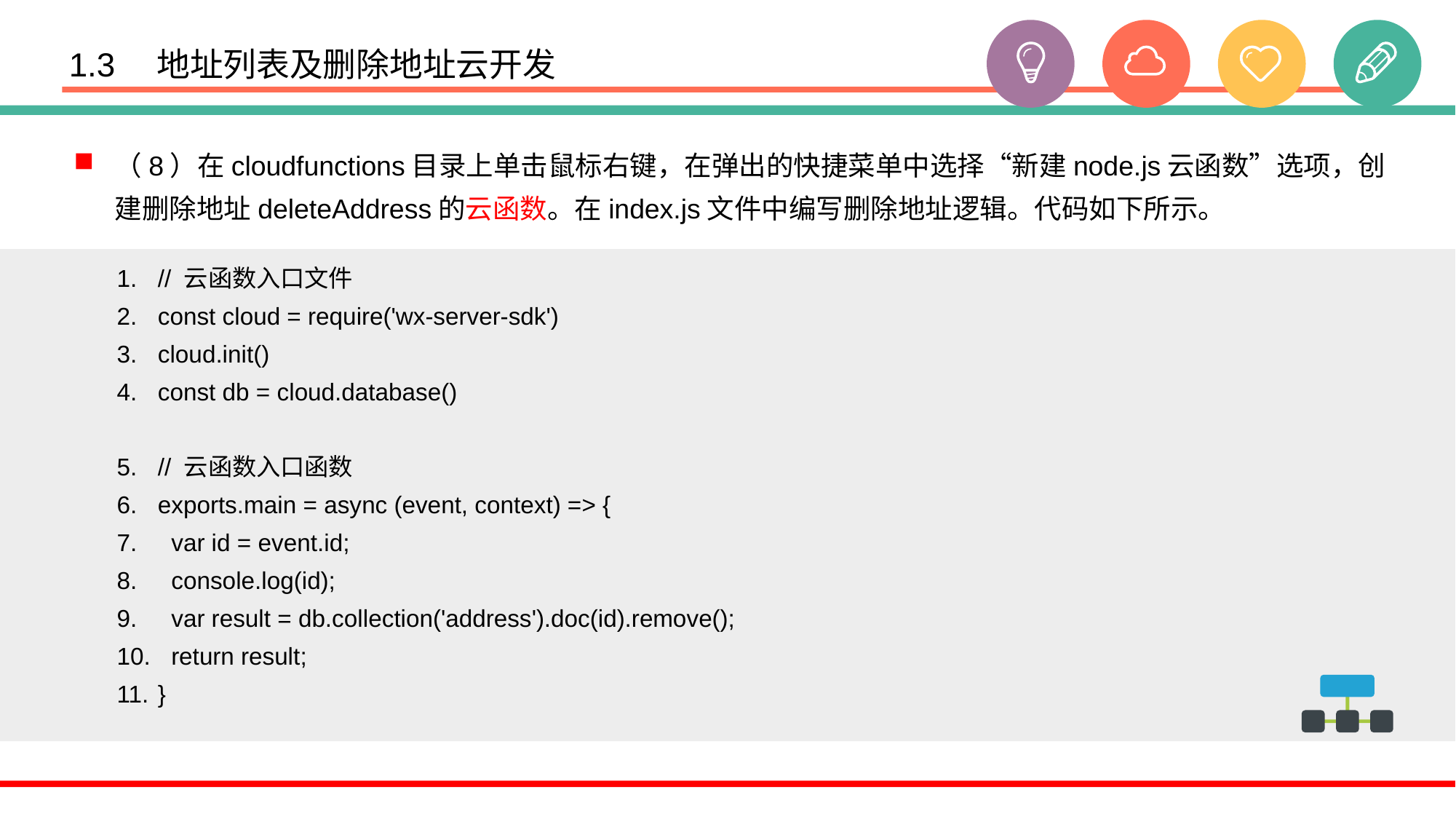

# 1.3　地址列表及删除地址云开发
（8）在cloudfunctions目录上单击鼠标右键，在弹出的快捷菜单中选择“新建node.js云函数”选项，创建删除地址deleteAddress的云函数。在index.js文件中编写删除地址逻辑。代码如下所示。

// 云函数入口文件
const cloud = require('wx-server-sdk')
cloud.init()
const db = cloud.database()

// 云函数入口函数
exports.main = async (event, context) => {
  var id = event.id;
  console.log(id);
  var result = db.collection('address').doc(id).remove();
  return result;
}